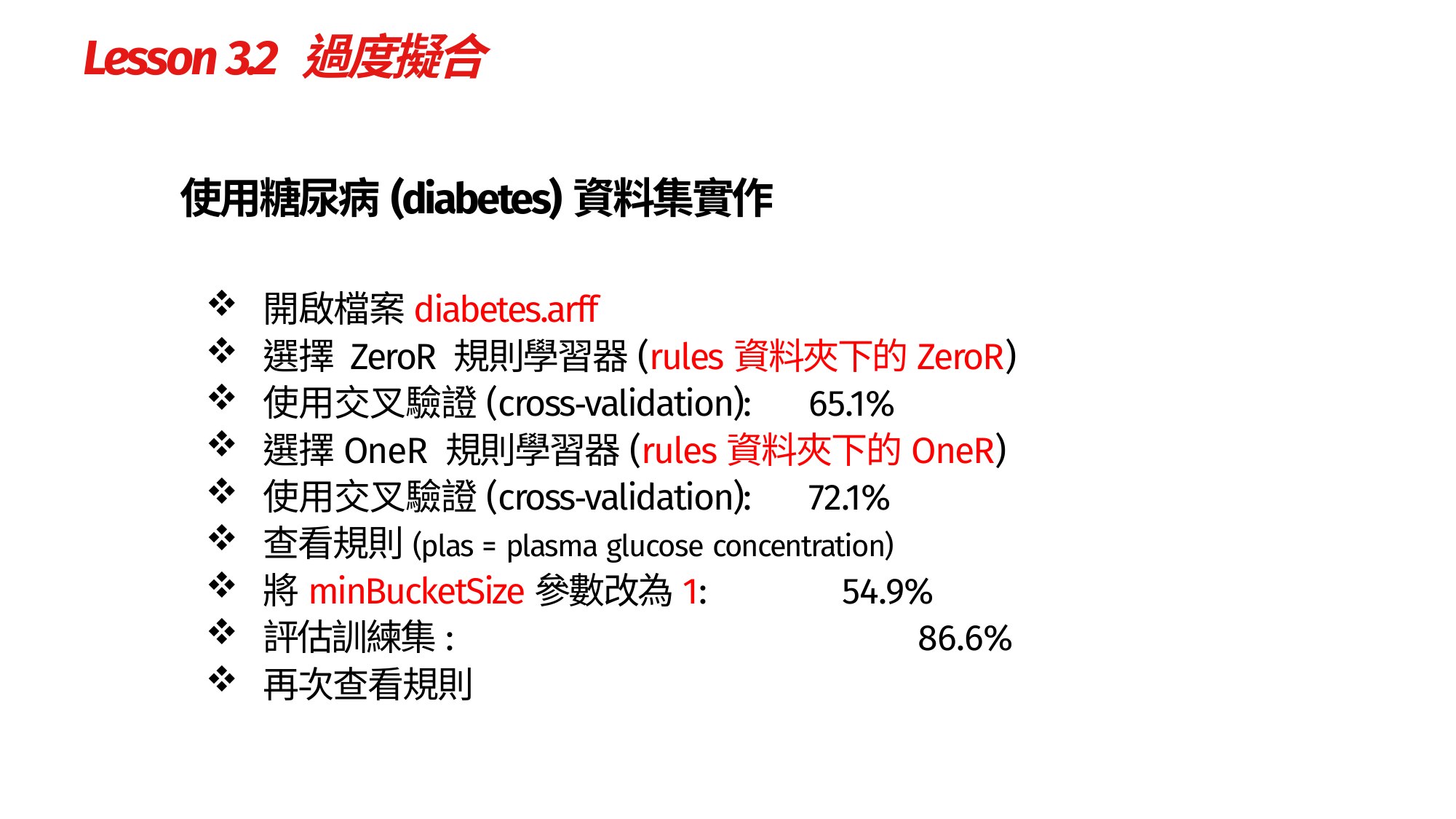

# Lesson 3.2 過度擬合
使用糖尿病(diabetes)資料集實作

開啟檔案diabetes.arff
選擇 ZeroR 規則學習器(rules資料夾下的ZeroR)
使用交叉驗證(cross‐validation):	65.1%
選擇OneR 規則學習器(rules資料夾下的OneR)
使用交叉驗證(cross‐validation):	72.1%
查看規則(plas = plasma glucose concentration)
將minBucketSize參數改為1:                  54.9%
評估訓練集:			86.6%
再次查看規則